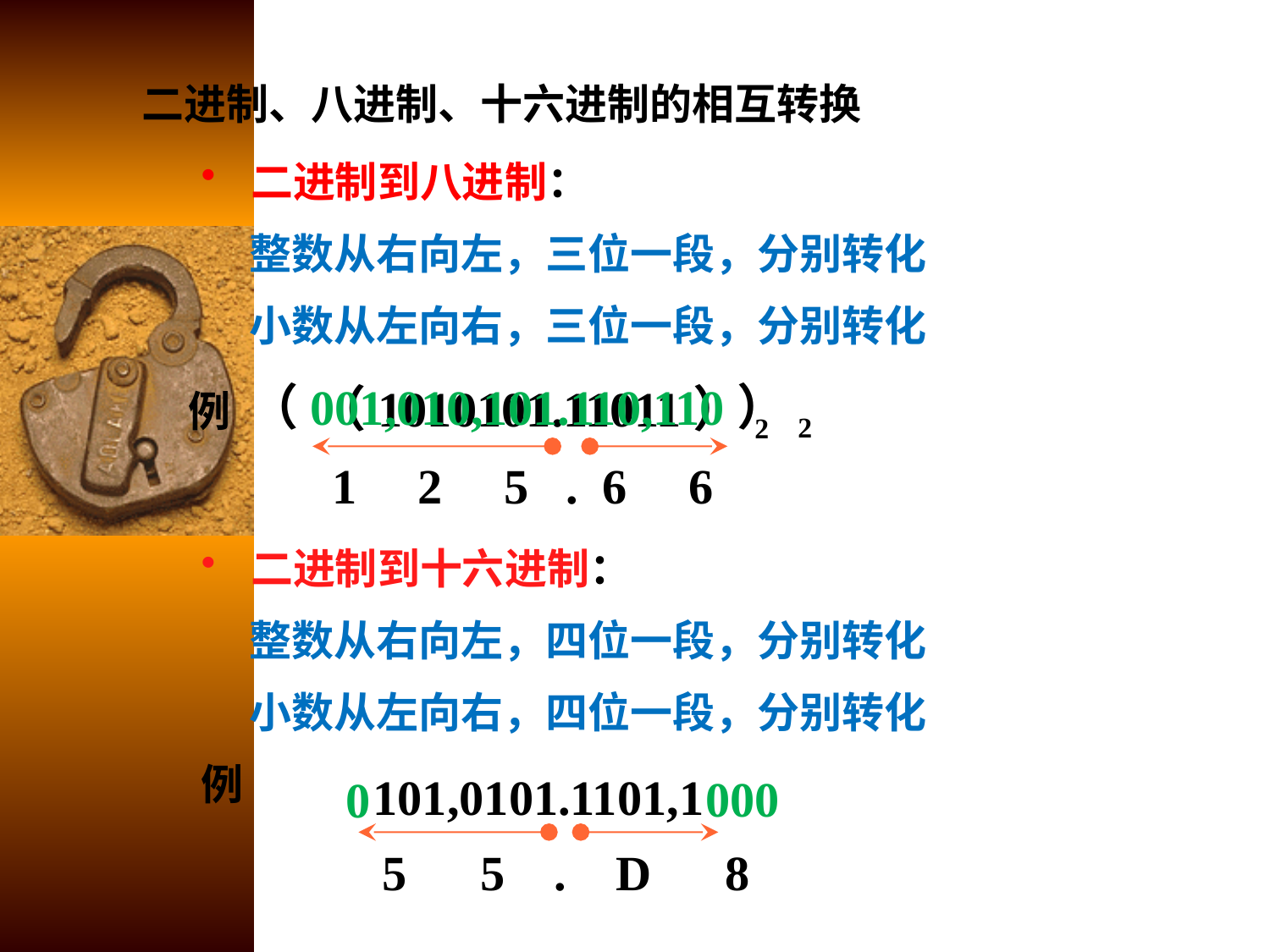

# 二进制、八进制、十六进制的相互转换
 二进制到八进制：
    整数从右向左，三位一段，分别转化
    小数从左向右，三位一段，分别转化
（001,010,101.110,110）2
例         （1010101.11011）2

     1     2     5   .  6     6
 二进制到十六进制：
    整数从右向左，四位一段，分别转化
    小数从左向右，四位一段，分别转化
例
101,0101.1101,1
000
0

     5      5    .    D      8